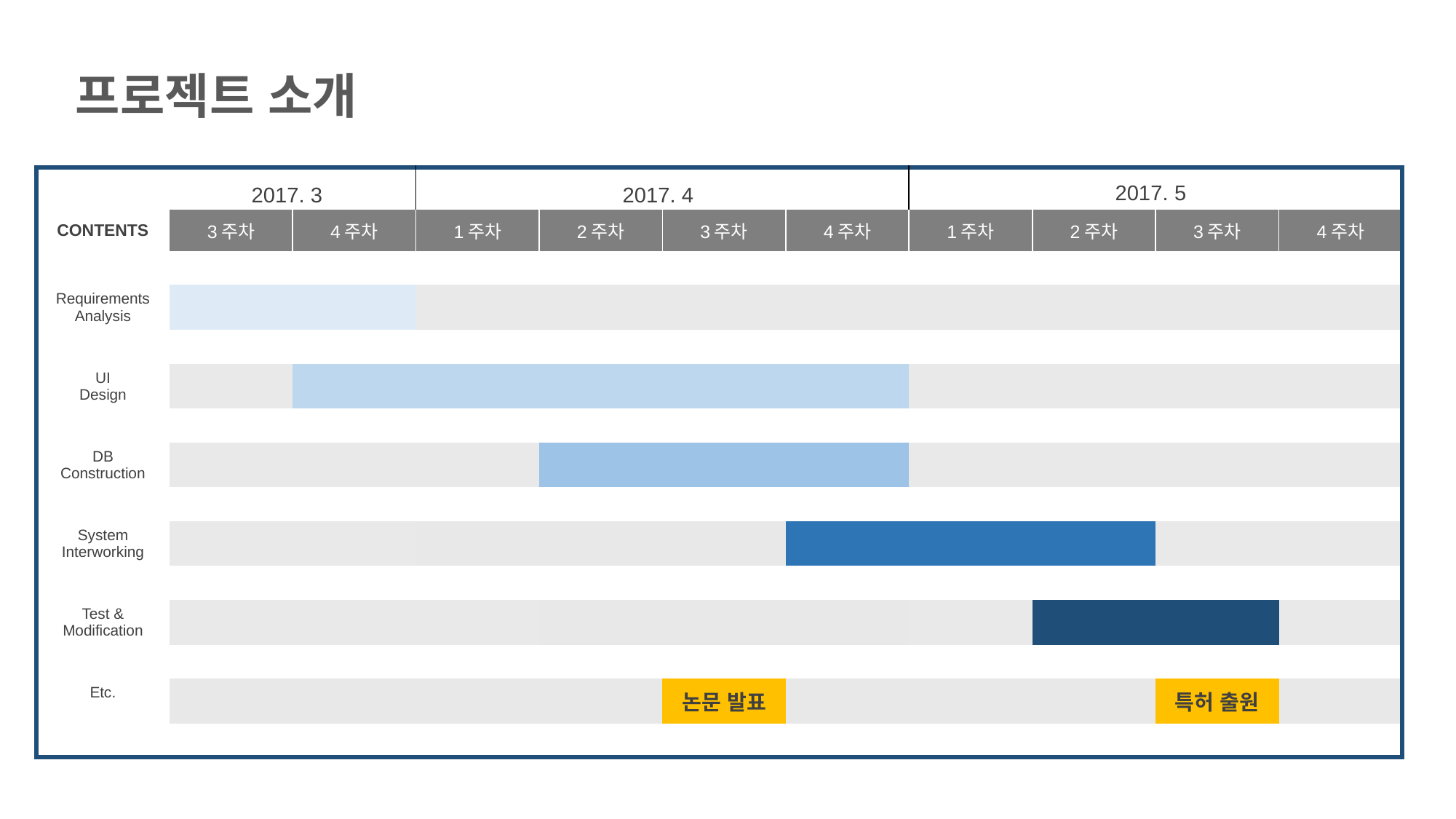

프로젝트 소개
2017. 5
2017. 4
2017. 3
|  |  |  |  |  | ` |  |  |  |  |  |
| --- | --- | --- | --- | --- | --- | --- | --- | --- | --- | --- |
| CONTENTS | 3주차 | 4주차 | 1주차 | 2주차 | 3주차 | 4주차 | 1주차 | 2주차 | 3주차 | 4주차 |
|  |  |  |  |  |  |  |  |  |  |  |
| Requirements Analysis |  |  |  |  |  |  |  |  |  |  |
|  |  |  |  |  |  |  |  |  |  |  |
| UI Design |  |  |  |  |  |  |  |  |  |  |
|  |  |  |  |  |  |  |  |  |  |  |
| DB Construction |  |  |  |  |  |  |  |  |  |  |
|  |  |  |  |  |  |  |  |  |  |  |
| System Interworking |  |  |  |  |  |  |  |  |  |  |
|  |  |  |  |  |  |  |  |  |  |  |
| Test & Modification |  |  |  |  |  |  |  |  |  |  |
|  |  |  |  |  |  |  |  |  |  |  |
| Etc. |  |  |  |  | 논문 발표 |  |  |  | 특허 출원 |  |
|  |  |  |  |  |  |  |  |  |  |  |